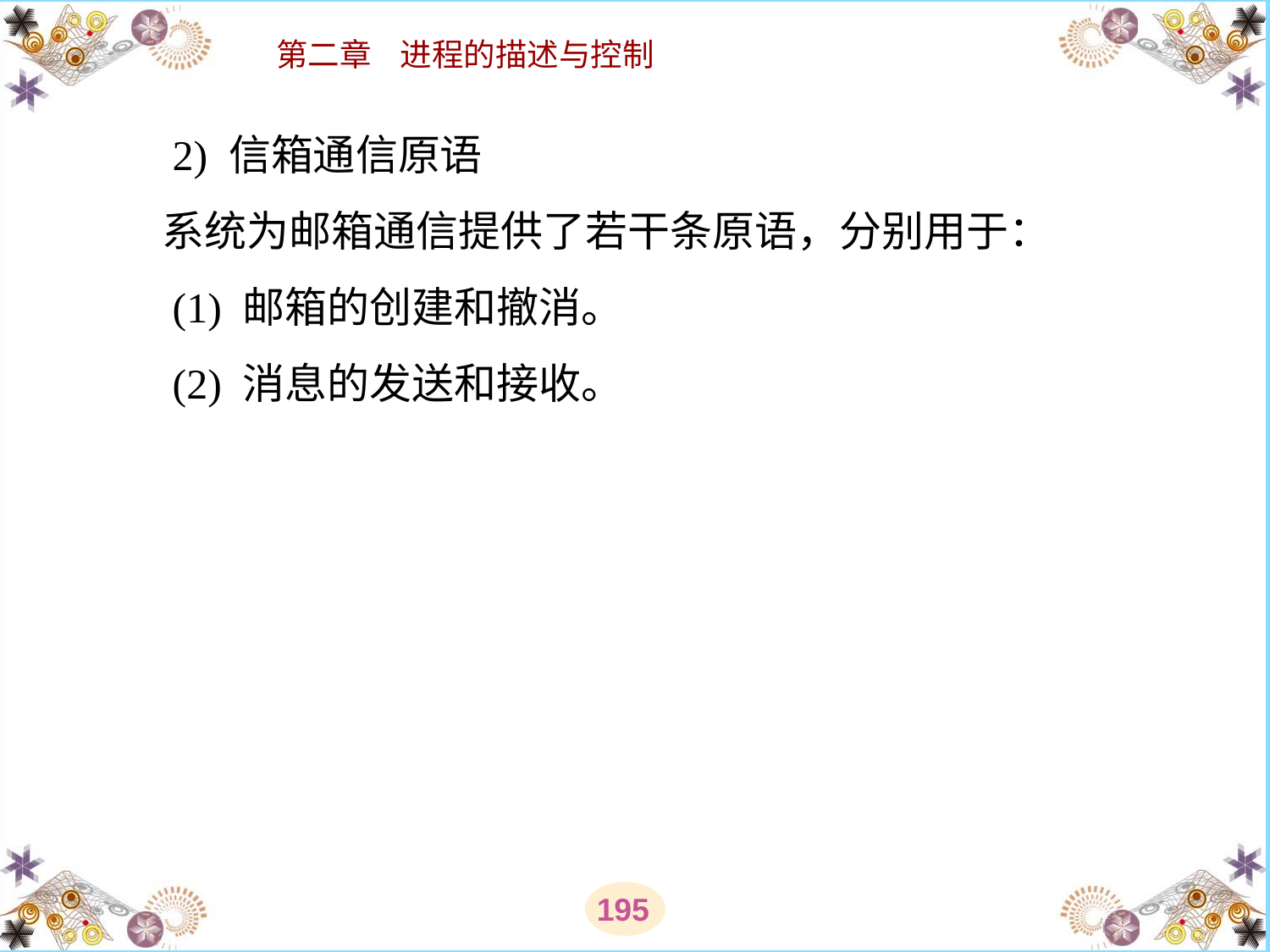

# 2) 信箱通信原语 　　系统为邮箱通信提供了若干条原语，分别用于： 　　(1) 邮箱的创建和撤消。 　　(2) 消息的发送和接收。